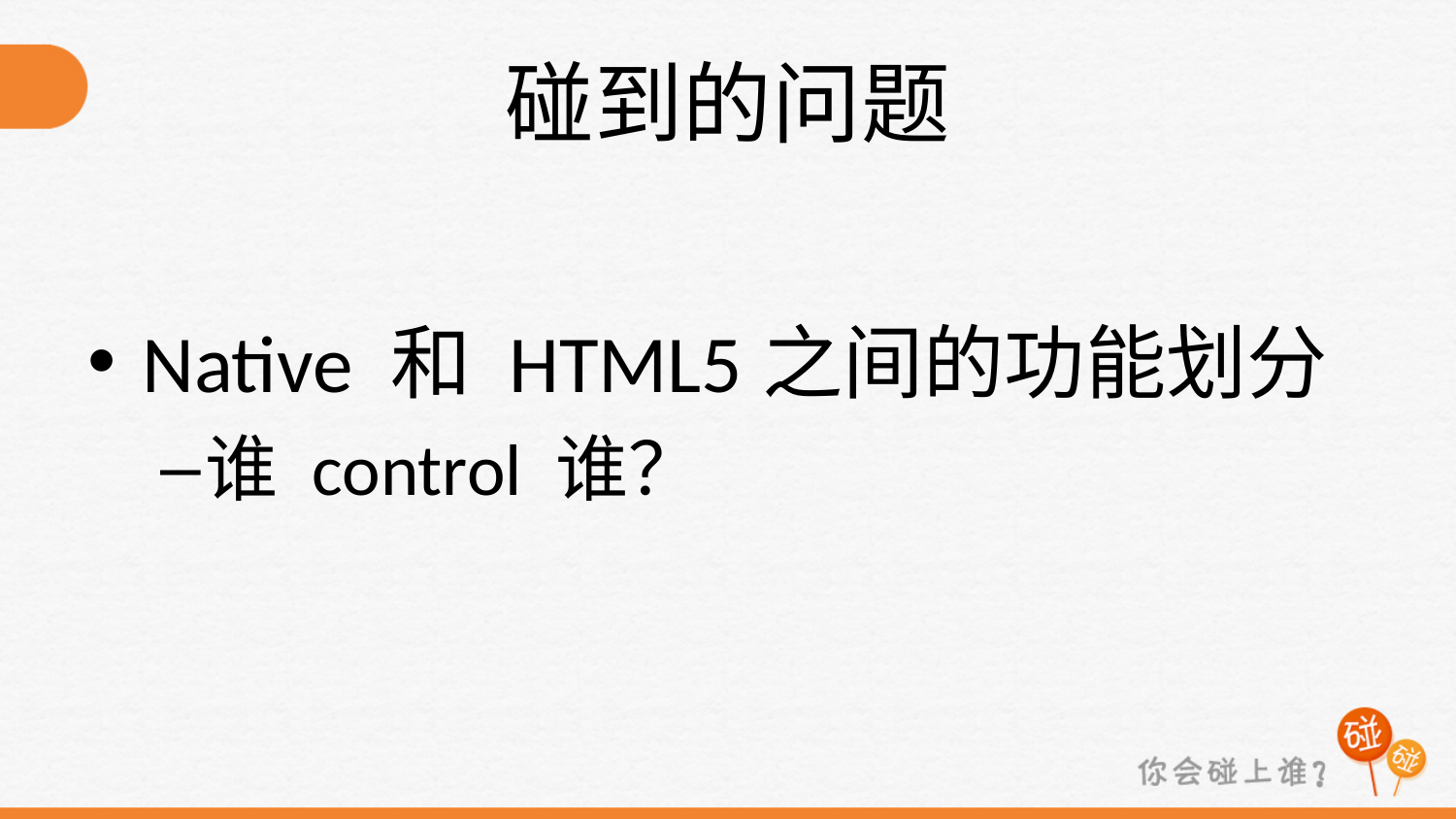

# 碰到的问题

Native 和 HTML5之间的功能划分
谁 control 谁？